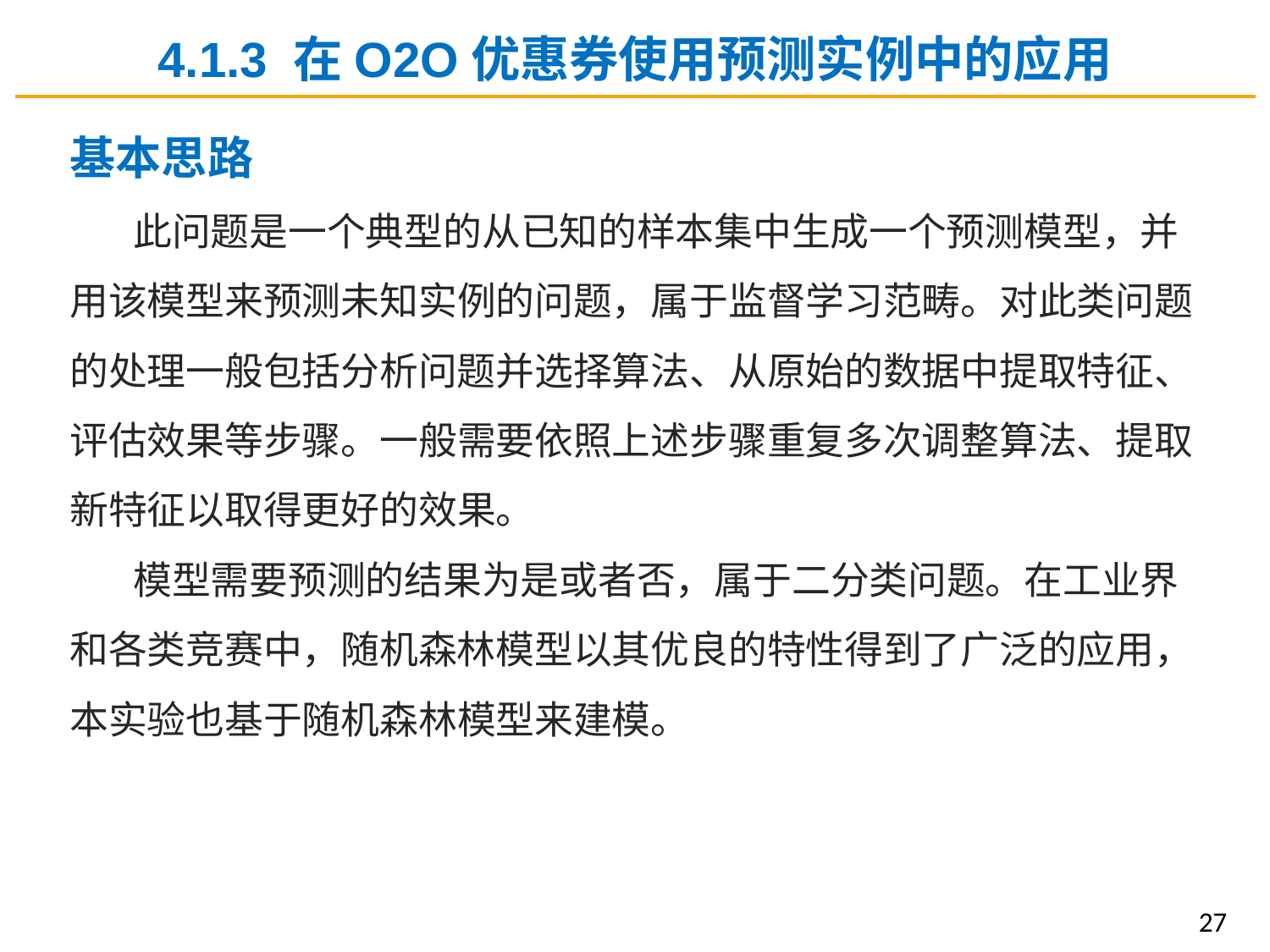

4.1.3 在O2O优惠券使用预测实例中的应用
基本思路
此问题是一个典型的从已知的样本集中生成一个预测模型，并用该模型来预测未知实例的问题，属于监督学习范畴。对此类问题的处理一般包括分析问题并选择算法、从原始的数据中提取特征、评估效果等步骤。一般需要依照上述步骤重复多次调整算法、提取新特征以取得更好的效果。
模型需要预测的结果为是或者否，属于二分类问题。在工业界和各类竞赛中，随机森林模型以其优良的特性得到了广泛的应用，本实验也基于随机森林模型来建模。
27